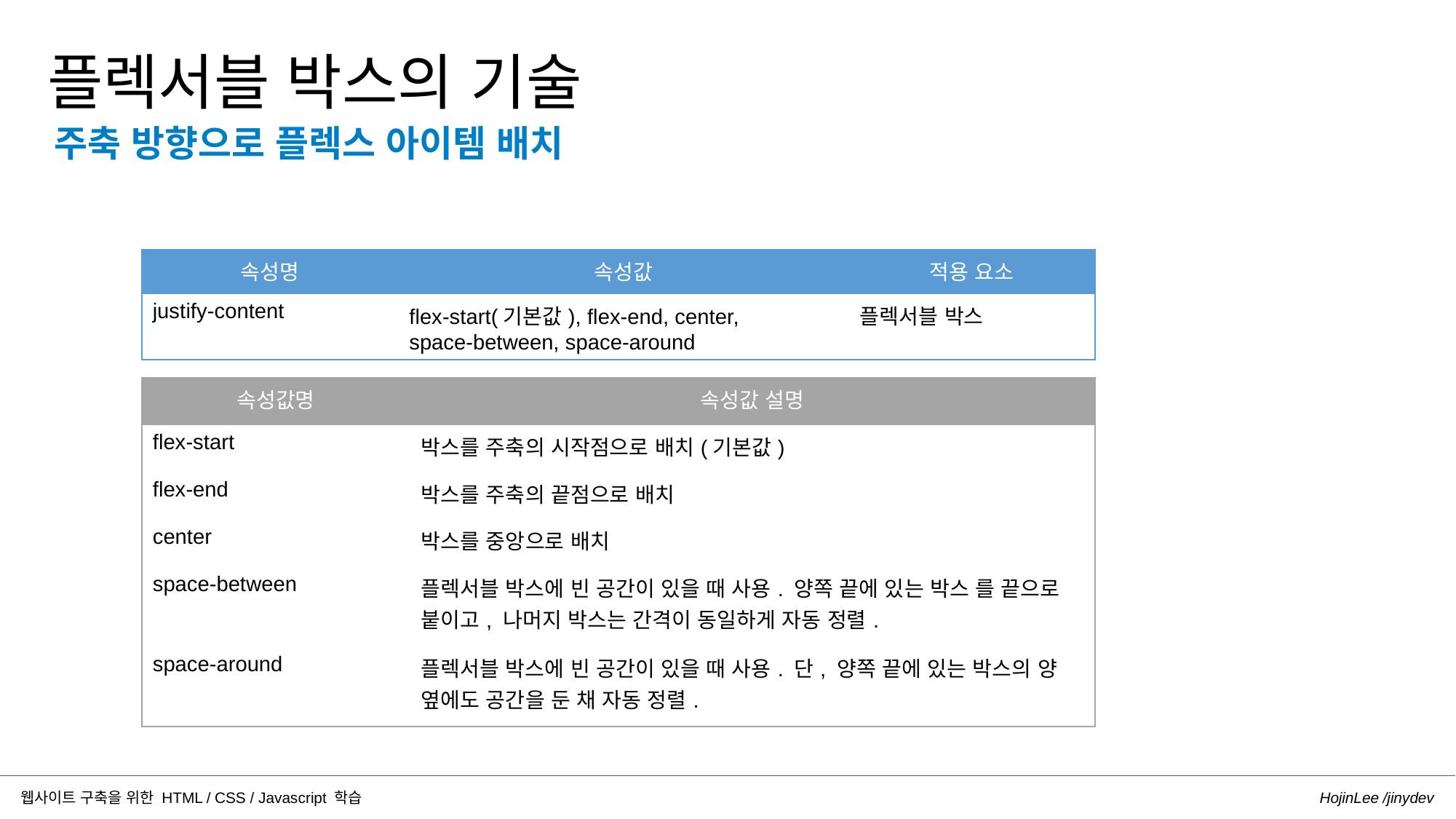

플렉서블 박스의 기술
주축 방향으로 플렉스 아이템 배치
| 속성명 | 속성값 | 적용 요소 |
| --- | --- | --- |
| justify-content | flex-start(기본값), flex-end, center, space-between, space-around | 플렉서블 박스 |
| 속성값명 | 속성값 설명 |
| --- | --- |
| flex-start | 박스를 주축의 시작점으로 배치(기본값) |
| flex-end | 박스를 주축의 끝점으로 배치 |
| center | 박스를 중앙으로 배치 |
| space-between | 플렉서블 박스에 빈 공간이 있을 때 사용. 양쪽 끝에 있는 박스 를 끝으로 붙이고, 나머지 박스는 간격이 동일하게 자동 정렬. |
| space-around | 플렉서블 박스에 빈 공간이 있을 때 사용. 단, 양쪽 끝에 있는 박스의 양 옆에도 공간을 둔 채 자동 정렬. |
HojinLee /jinydev
웹사이트 구축을 위한 HTML / CSS / Javascript 학습